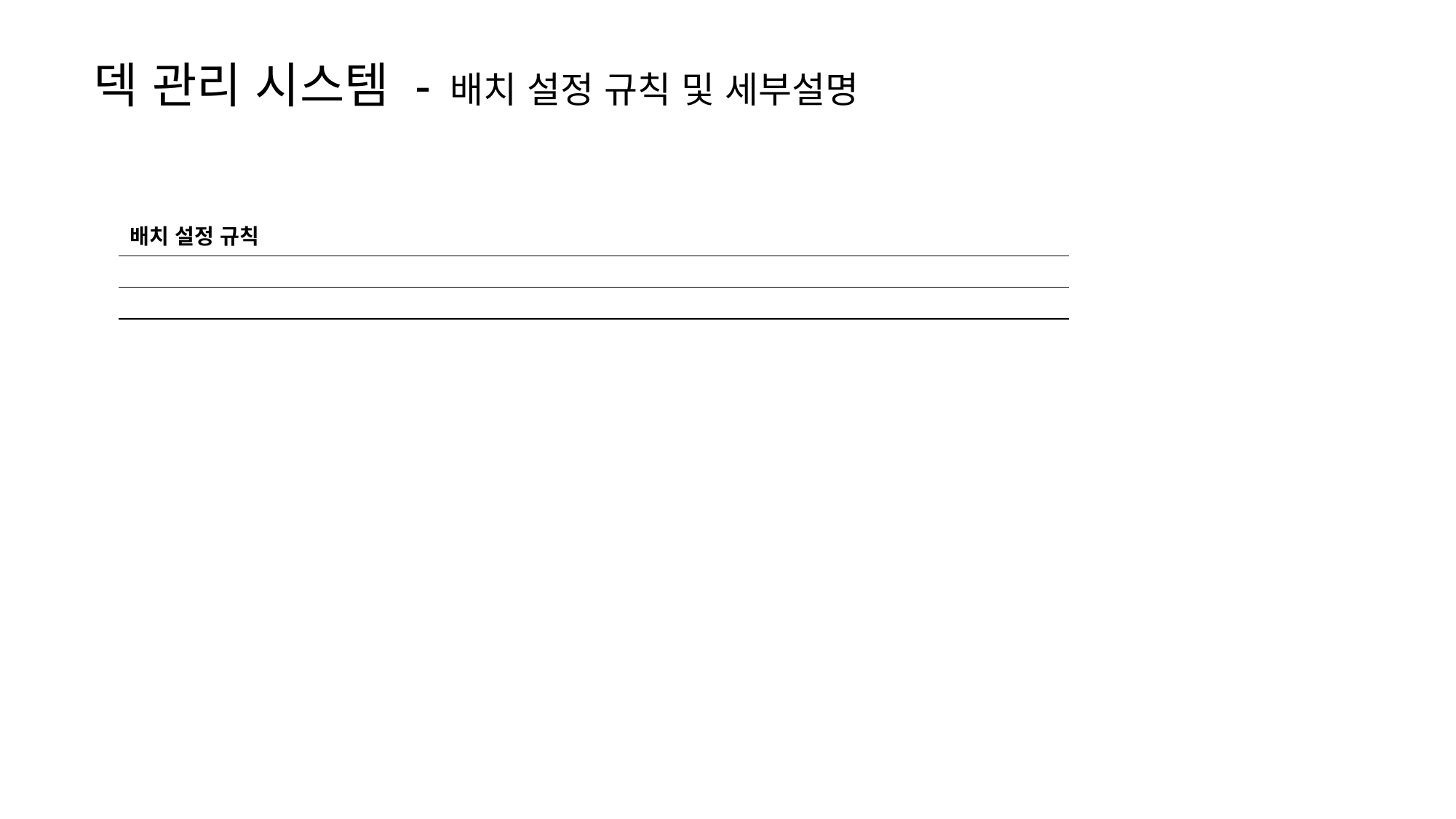

덱 관리 시스템 - 배치 설정 규칙 및 세부설명
| 배치 설정 규칙 |
| --- |
|  |
|  |
|  |